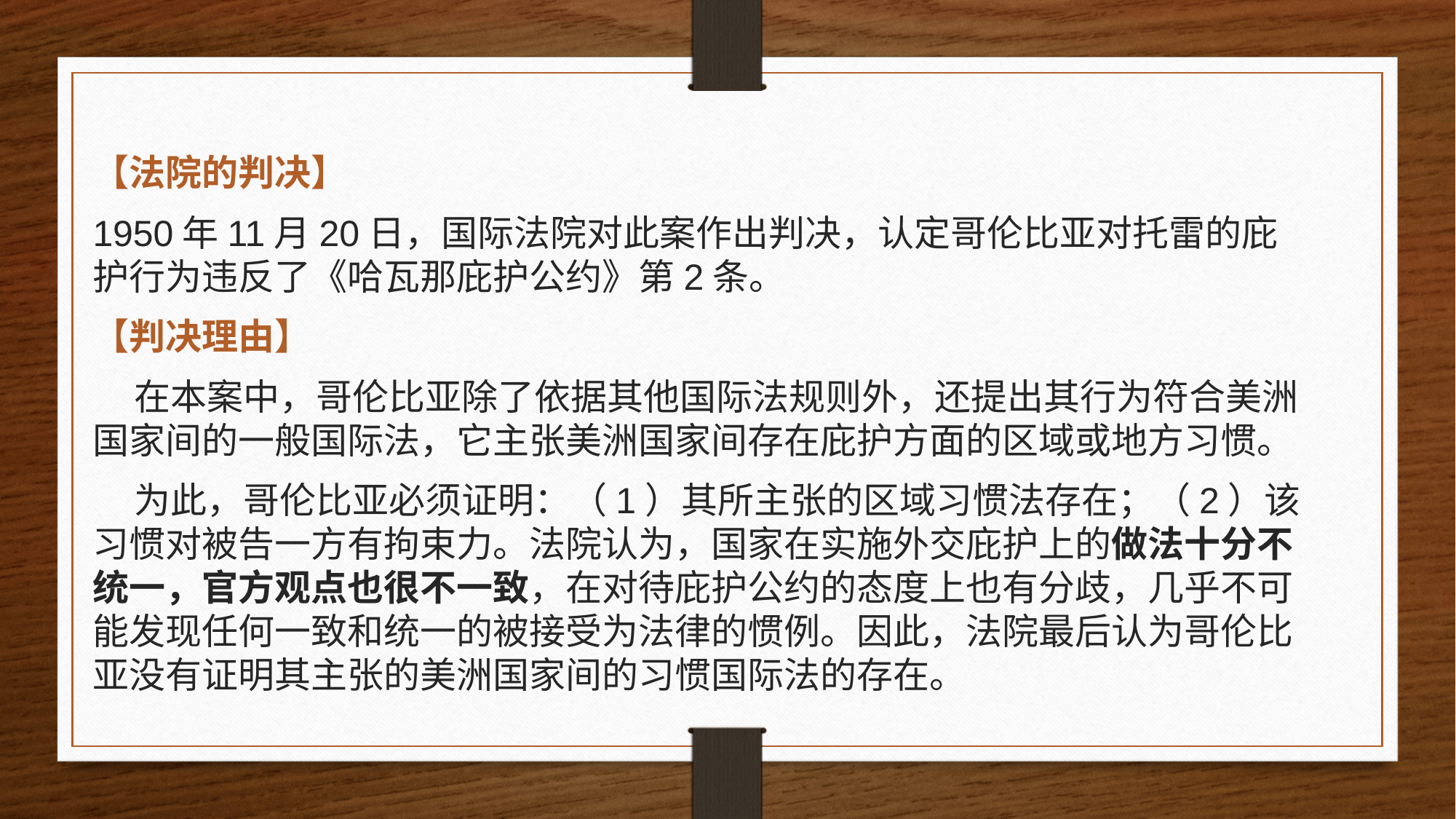

【法院的判决】
1950年11月20日，国际法院对此案作出判决，认定哥伦比亚对托雷的庇护行为违反了《哈瓦那庇护公约》第2条。
【判决理由】
    在本案中，哥伦比亚除了依据其他国际法规则外，还提出其行为符合美洲国家间的一般国际法，它主张美洲国家间存在庇护方面的区域或地方习惯。
    为此，哥伦比亚必须证明：（1）其所主张的区域习惯法存在；（2）该习惯对被告一方有拘束力。法院认为，国家在实施外交庇护上的做法十分不统一，官方观点也很不一致，在对待庇护公约的态度上也有分歧，几乎不可能发现任何一致和统一的被接受为法律的惯例。因此，法院最后认为哥伦比亚没有证明其主张的美洲国家间的习惯国际法的存在。